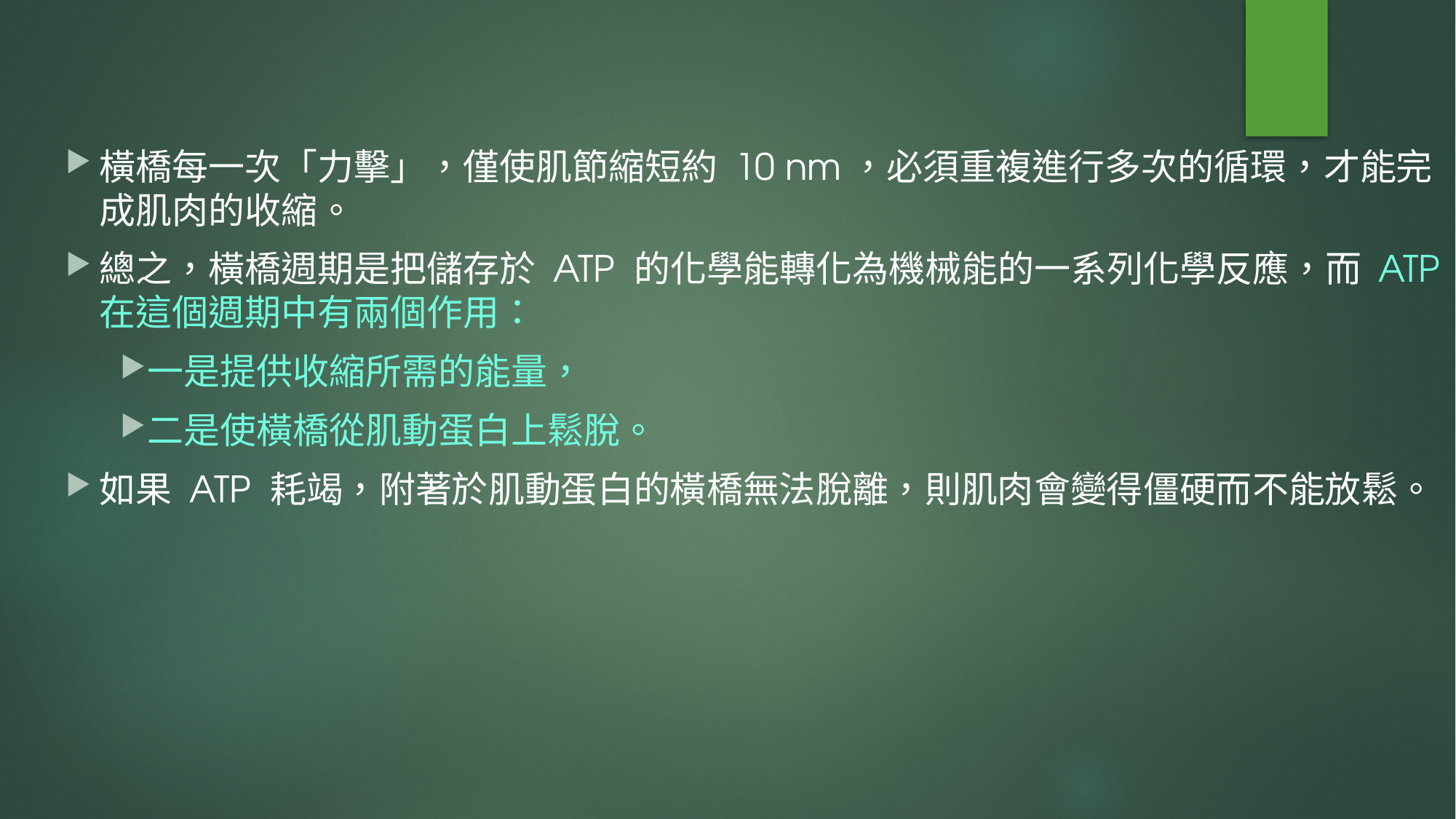

橫橋每一次「力擊」，僅使肌節縮短約 10 nm，必須重複進行多次的循環，才能完成肌肉的收縮。
總之，橫橋週期是把儲存於 ATP 的化學能轉化為機械能的一系列化學反應，而 ATP在這個週期中有兩個作用：
一是提供收縮所需的能量，
二是使橫橋從肌動蛋白上鬆脫。
如果 ATP 耗竭，附著於肌動蛋白的橫橋無法脫離，則肌肉會變得僵硬而不能放鬆。